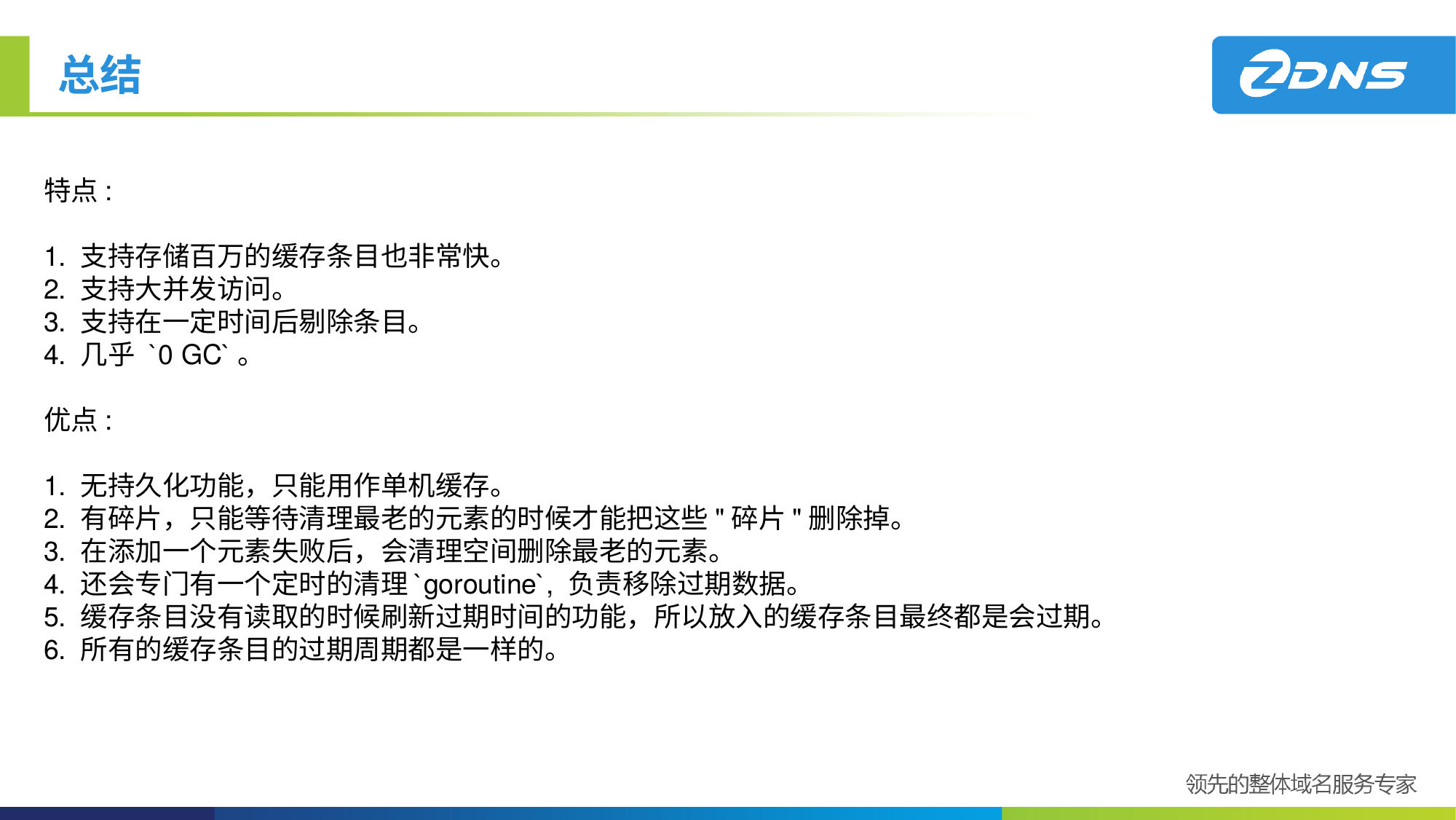

# 总结
特点:

1. 支持存储百万的缓存条目也非常快。
2. 支持大并发访问。
3. 支持在一定时间后剔除条目。
4. 几乎 `0 GC`。

优点:

1. 无持久化功能，只能用作单机缓存。
2. 有碎片，只能等待清理最老的元素的时候才能把这些"碎片"删除掉。
3. 在添加一个元素失败后，会清理空间删除最老的元素。
4. 还会专门有一个定时的清理`goroutine`, 负责移除过期数据。
5. 缓存条目没有读取的时候刷新过期时间的功能，所以放入的缓存条目最终都是会过期。
6. 所有的缓存条目的过期周期都是一样的。